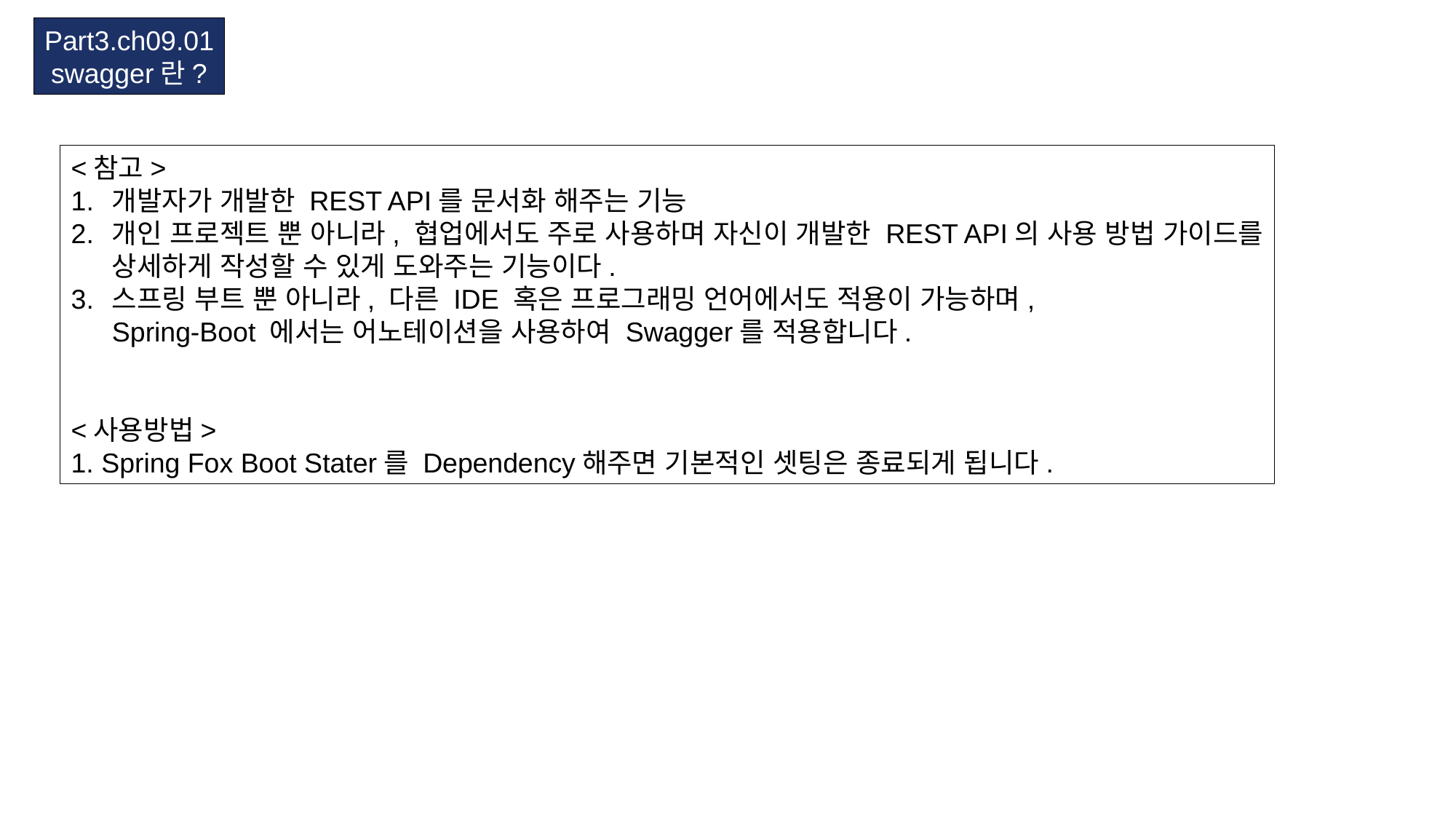

Part3.ch09.01
swagger란?
<참고>
개발자가 개발한 REST API를 문서화 해주는 기능
개인 프로젝트 뿐 아니라, 협업에서도 주로 사용하며 자신이 개발한 REST API의 사용 방법 가이드를
상세하게 작성할 수 있게 도와주는 기능이다.
스프링 부트 뿐 아니라, 다른 IDE 혹은 프로그래밍 언어에서도 적용이 가능하며,
Spring-Boot 에서는 어노테이션을 사용하여 Swagger를 적용합니다.

<사용방법>
1. Spring Fox Boot Stater를 Dependency해주면 기본적인 셋팅은 종료되게 됩니다.